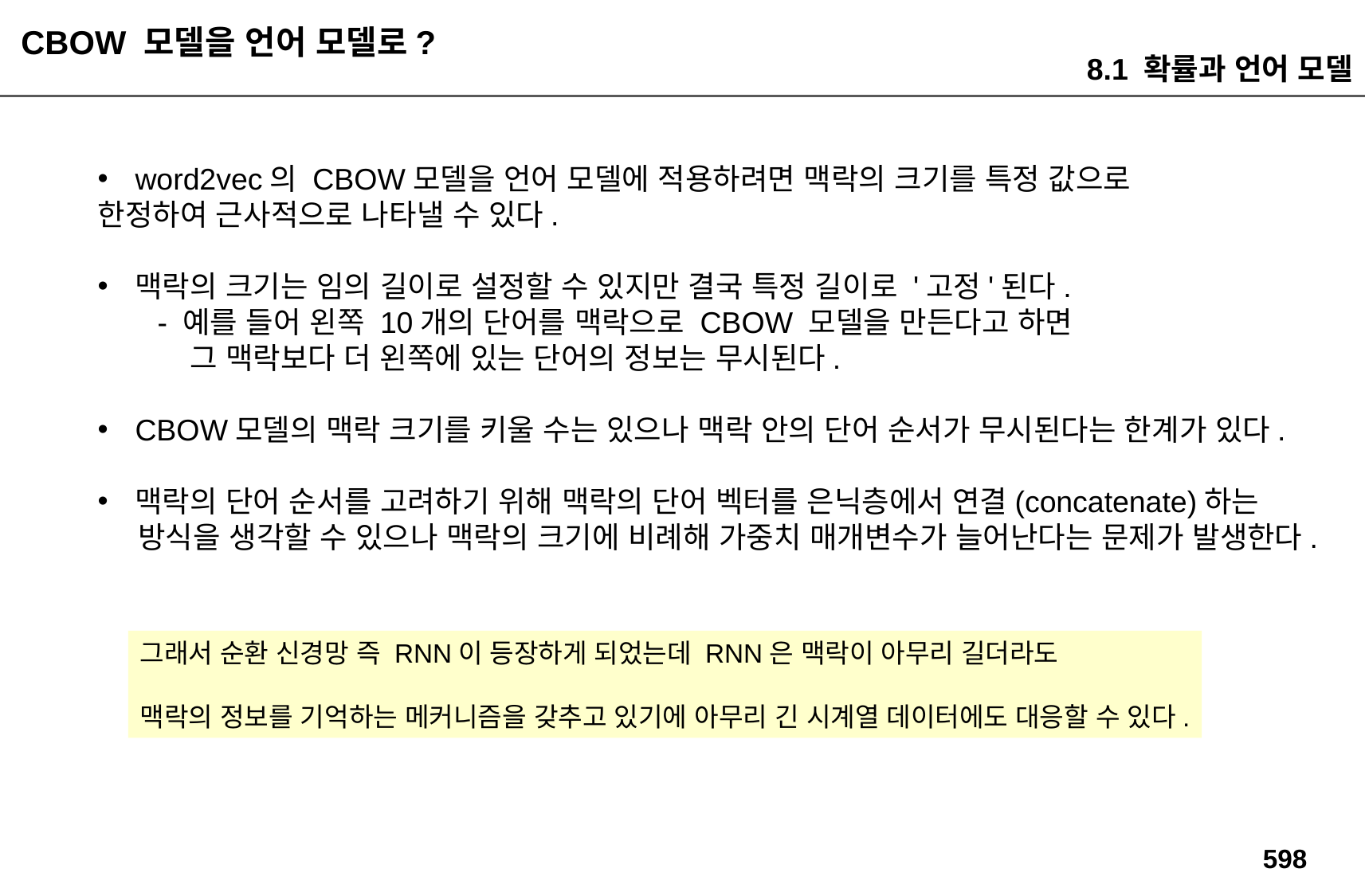

CBOW 모델을 언어 모델로?
8.1 확률과 언어 모델
word2vec의 CBOW모델을 언어 모델에 적용하려면 맥락의 크기를 특정 값으로
한정하여 근사적으로 나타낼 수 있다.

맥락의 크기는 임의 길이로 설정할 수 있지만 결국 특정 길이로 '고정'된다.
- 예를 들어 왼쪽 10개의 단어를 맥락으로 CBOW 모델을 만든다고 하면
   그 맥락보다 더 왼쪽에 있는 단어의 정보는 무시된다.

CBOW모델의 맥락 크기를 키울 수는 있으나 맥락 안의 단어 순서가 무시된다는 한계가 있다.

맥락의 단어 순서를 고려하기 위해 맥락의 단어 벡터를 은닉층에서 연결(concatenate)하는
    방식을 생각할 수 있으나 맥락의 크기에 비례해 가중치 매개변수가 늘어난다는 문제가 발생한다.
그래서 순환 신경망 즉 RNN이 등장하게 되었는데 RNN은 맥락이 아무리 길더라도

맥락의 정보를 기억하는 메커니즘을 갖추고 있기에 아무리 긴 시계열 데이터에도 대응할 수 있다.